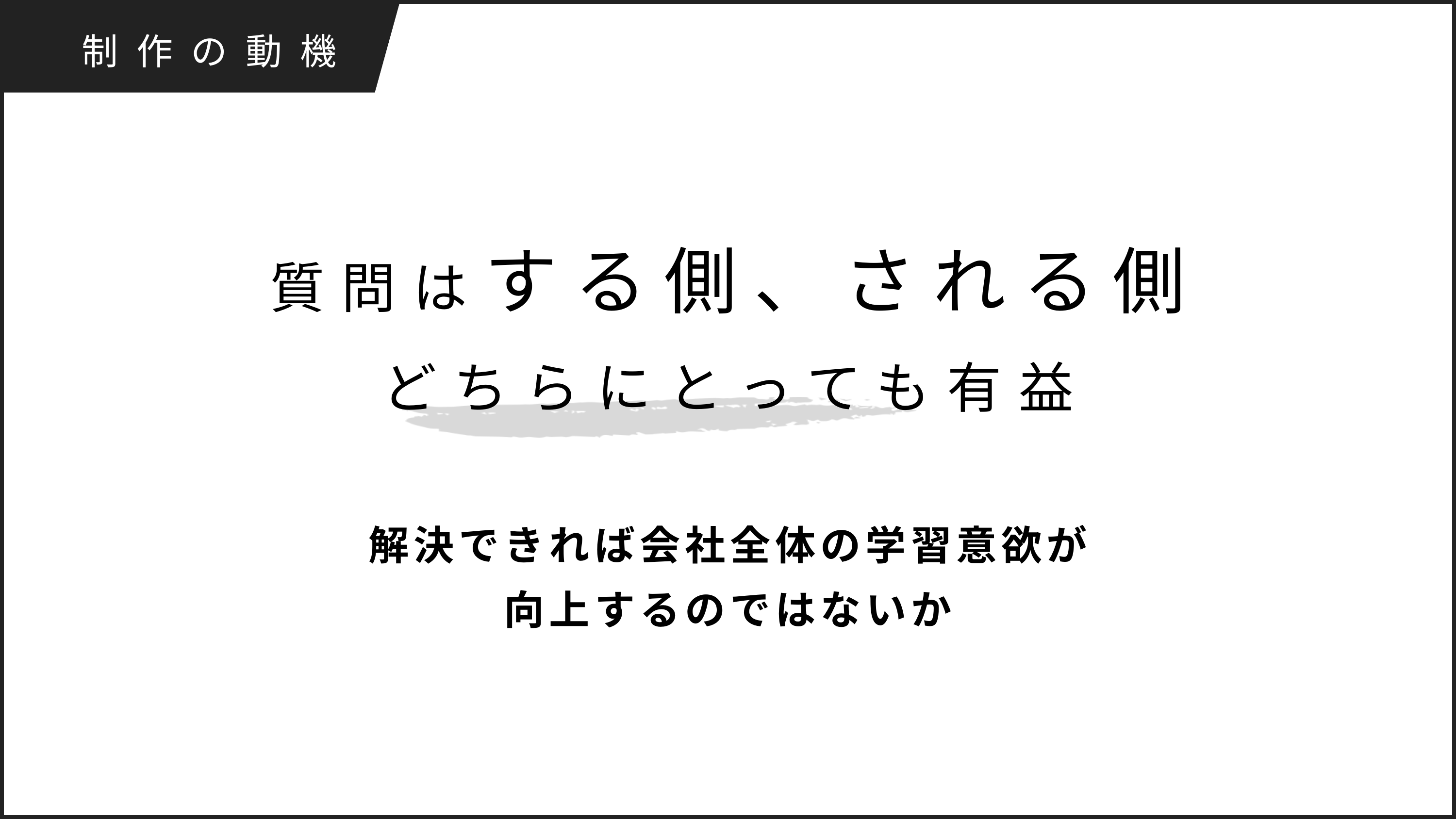

制作の動機
ミッション
質問はする側、される側
どちらにとっても有益

解決できれば会社全体の学習意欲が
向上するのではないか